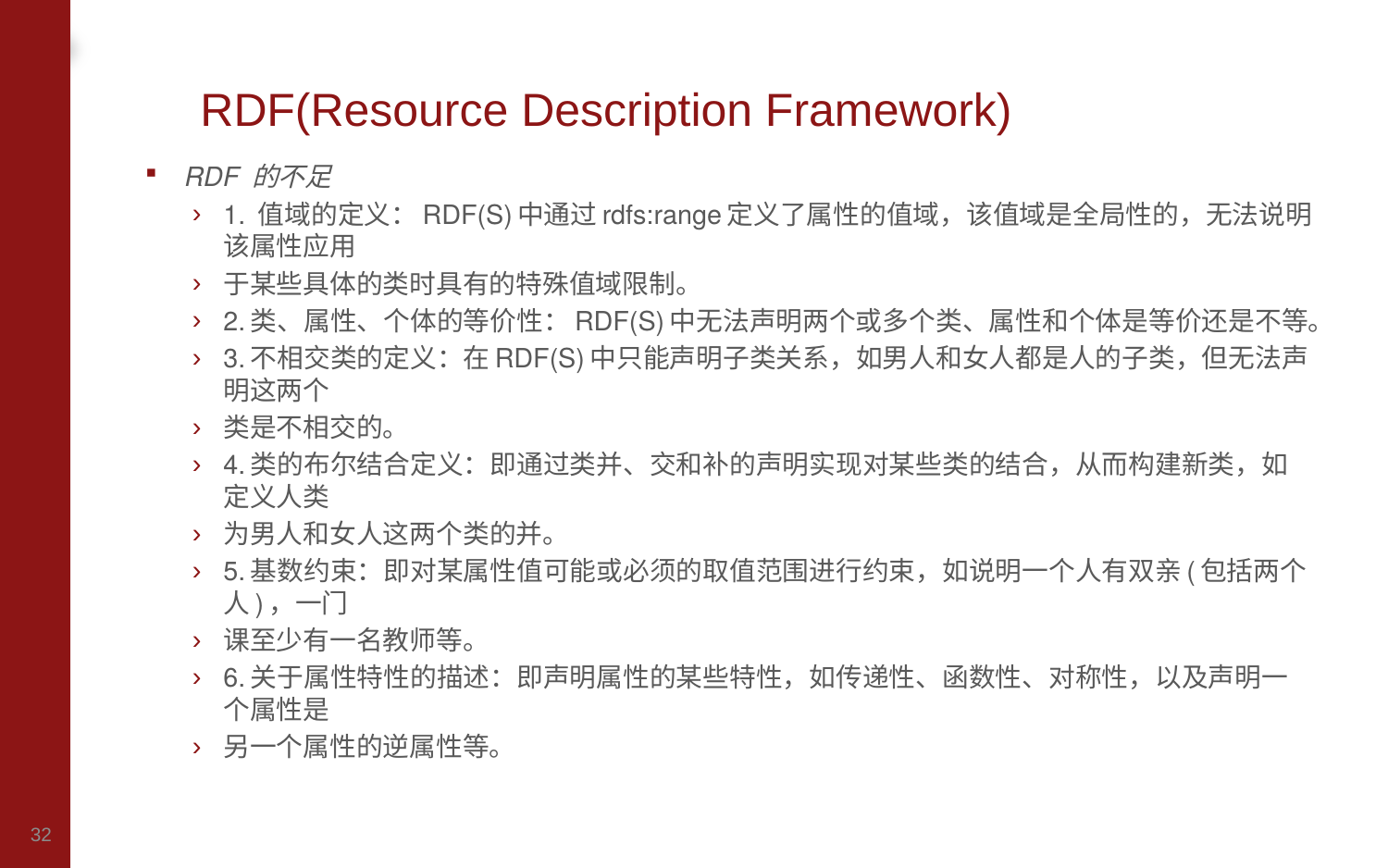

# RDF(Resource Description Framework)
RDF 的不足
1. 值域的定义：RDF(S)中通过rdfs:range定义了属性的值域，该值域是全局性的，无法说明该属性应用
于某些具体的类时具有的特殊值域限制。
2.类、属性、个体的等价性：RDF(S)中无法声明两个或多个类、属性和个体是等价还是不等。
3.不相交类的定义：在RDF(S)中只能声明子类关系，如男人和女人都是人的子类，但无法声明这两个
类是不相交的。
4.类的布尔结合定义：即通过类并、交和补的声明实现对某些类的结合，从而构建新类，如定义人类
为男人和女人这两个类的并。
5.基数约束：即对某属性值可能或必须的取值范围进行约束，如说明一个人有双亲(包括两个人)，一门
课至少有一名教师等。
6.关于属性特性的描述：即声明属性的某些特性，如传递性、函数性、对称性，以及声明一个属性是
另一个属性的逆属性等。

32